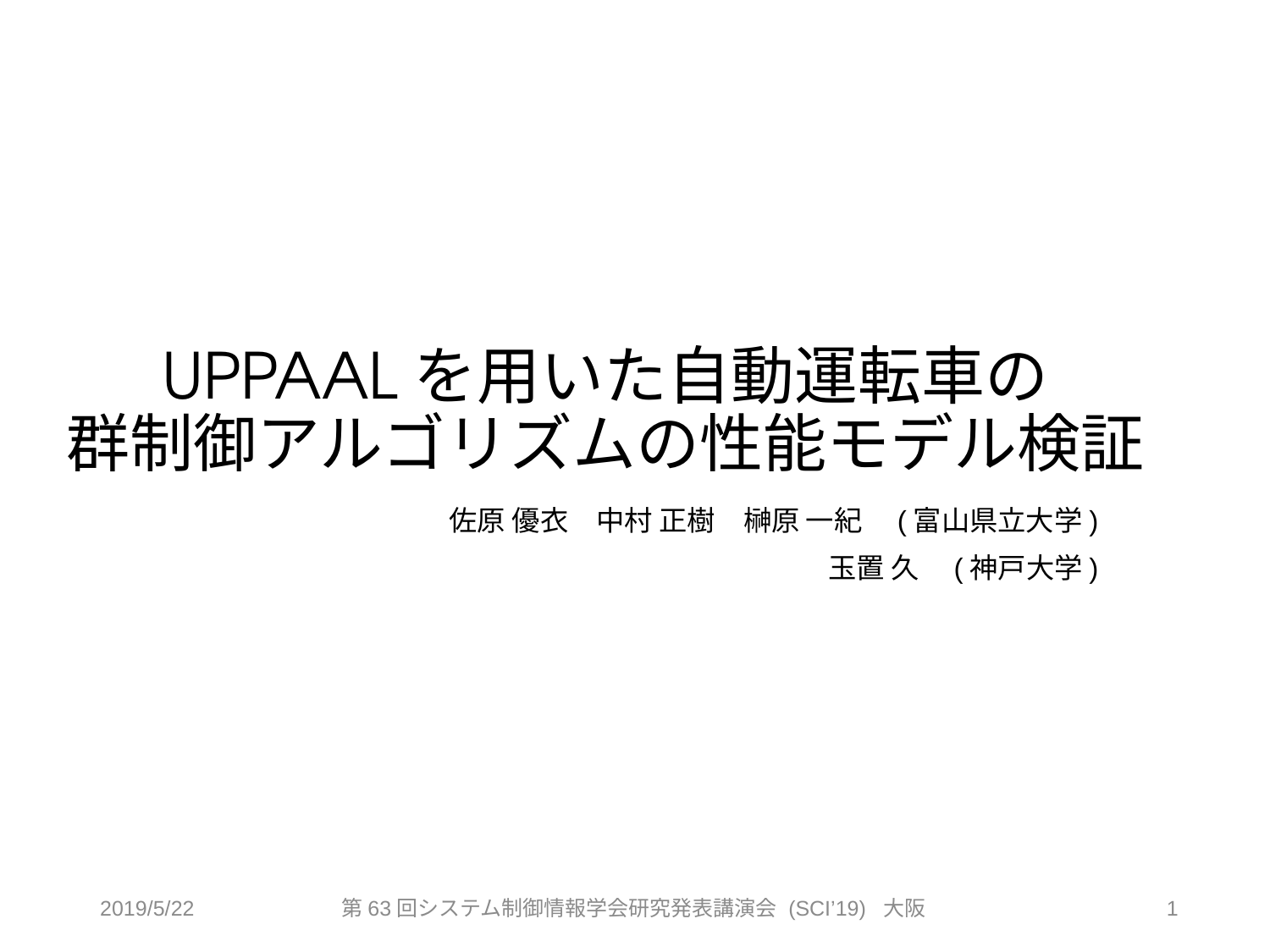

# UPPAALを用いた自動運転車の 群制御アルゴリズムの性能モデル検証
佐原 優衣　中村 正樹　榊原 一紀　(富山県立大学)
玉置 久　(神戸大学)
1
2019/5/22
第63回システム制御情報学会研究発表講演会 (SCI’19)  大阪